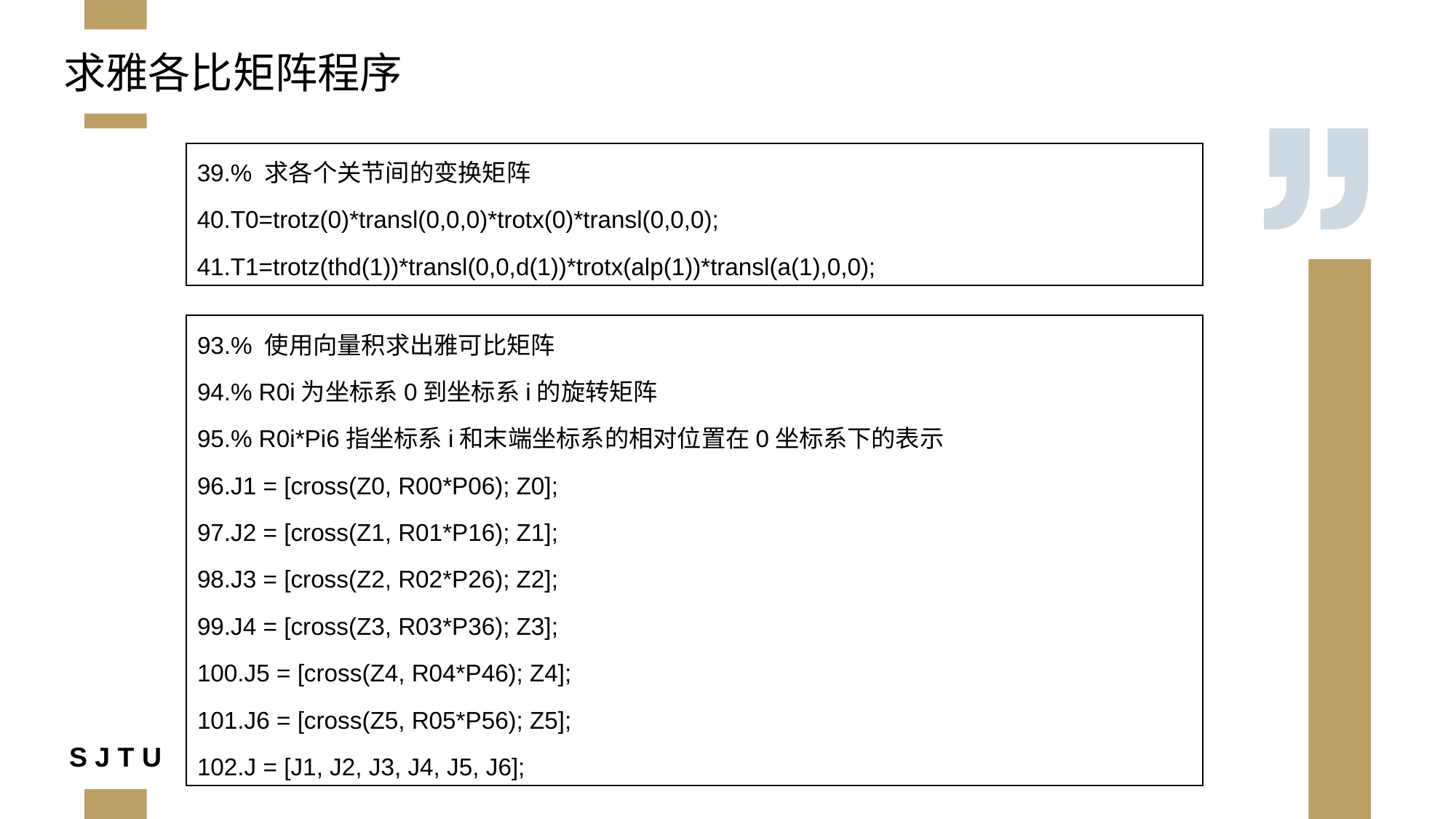

求雅各比矩阵程序
39.% 求各个关节间的变换矩阵
40.T0=trotz(0)*transl(0,0,0)*trotx(0)*transl(0,0,0);
41.T1=trotz(thd(1))*transl(0,0,d(1))*trotx(alp(1))*transl(a(1),0,0);
93.% 使用向量积求出雅可比矩阵
94.% R0i为坐标系0到坐标系i的旋转矩阵
95.% R0i*Pi6指坐标系i和末端坐标系的相对位置在0坐标系下的表示
96.J1 = [cross(Z0, R00*P06); Z0];
97.J2 = [cross(Z1, R01*P16); Z1];
98.J3 = [cross(Z2, R02*P26); Z2];
99.J4 = [cross(Z3, R03*P36); Z3];
100.J5 = [cross(Z4, R04*P46); Z4];
101.J6 = [cross(Z5, R05*P56); Z5];
102.J = [J1, J2, J3, J4, J5, J6];
27